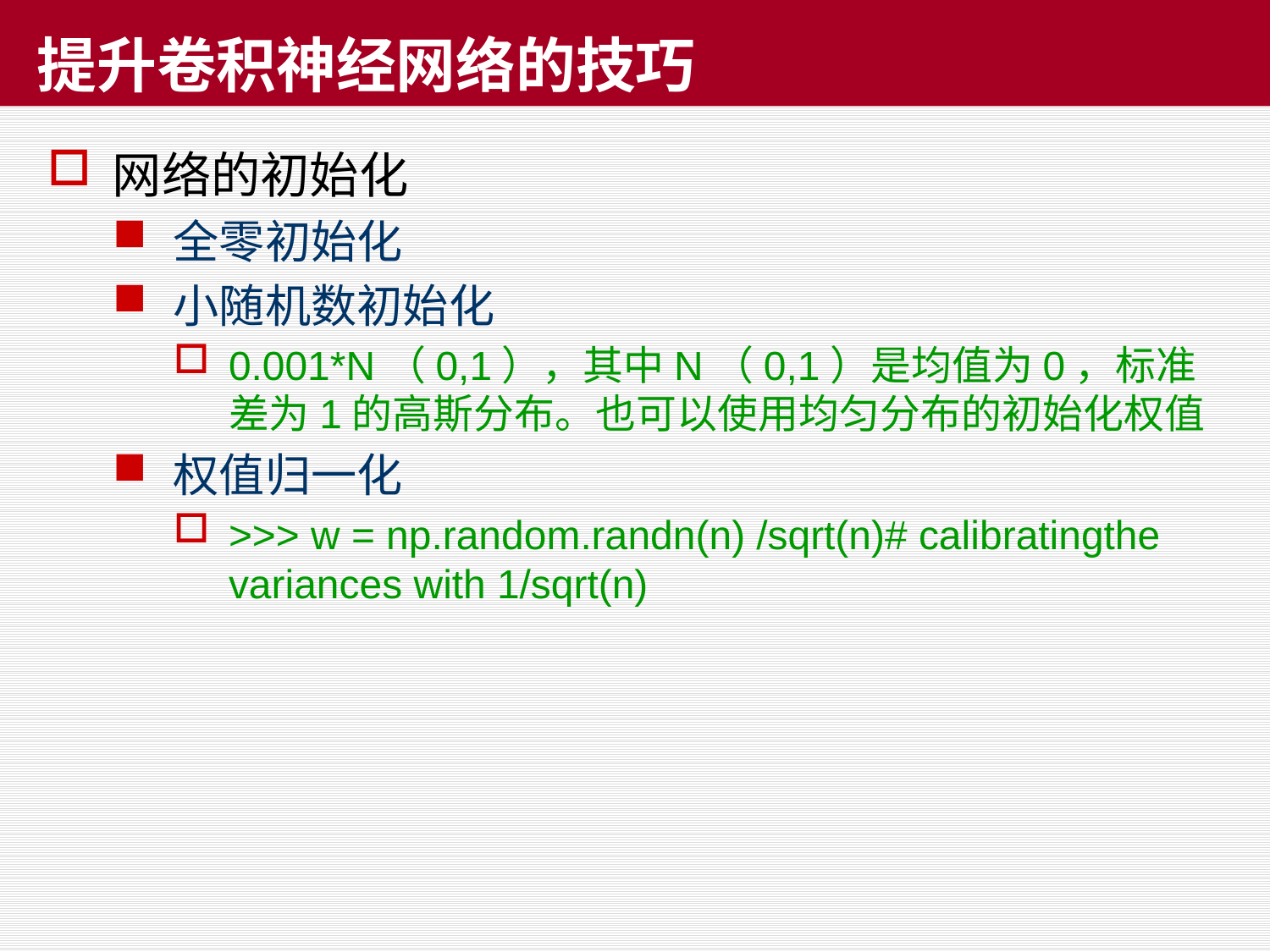

# 提升卷积神经网络的技巧
网络的初始化
全零初始化
小随机数初始化
0.001*N（0,1），其中N（0,1）是均值为0，标准差为1的高斯分布。也可以使用均匀分布的初始化权值
权值归一化
>>> w = np.random.randn(n) /sqrt(n)# calibratingthe variances with 1/sqrt(n)